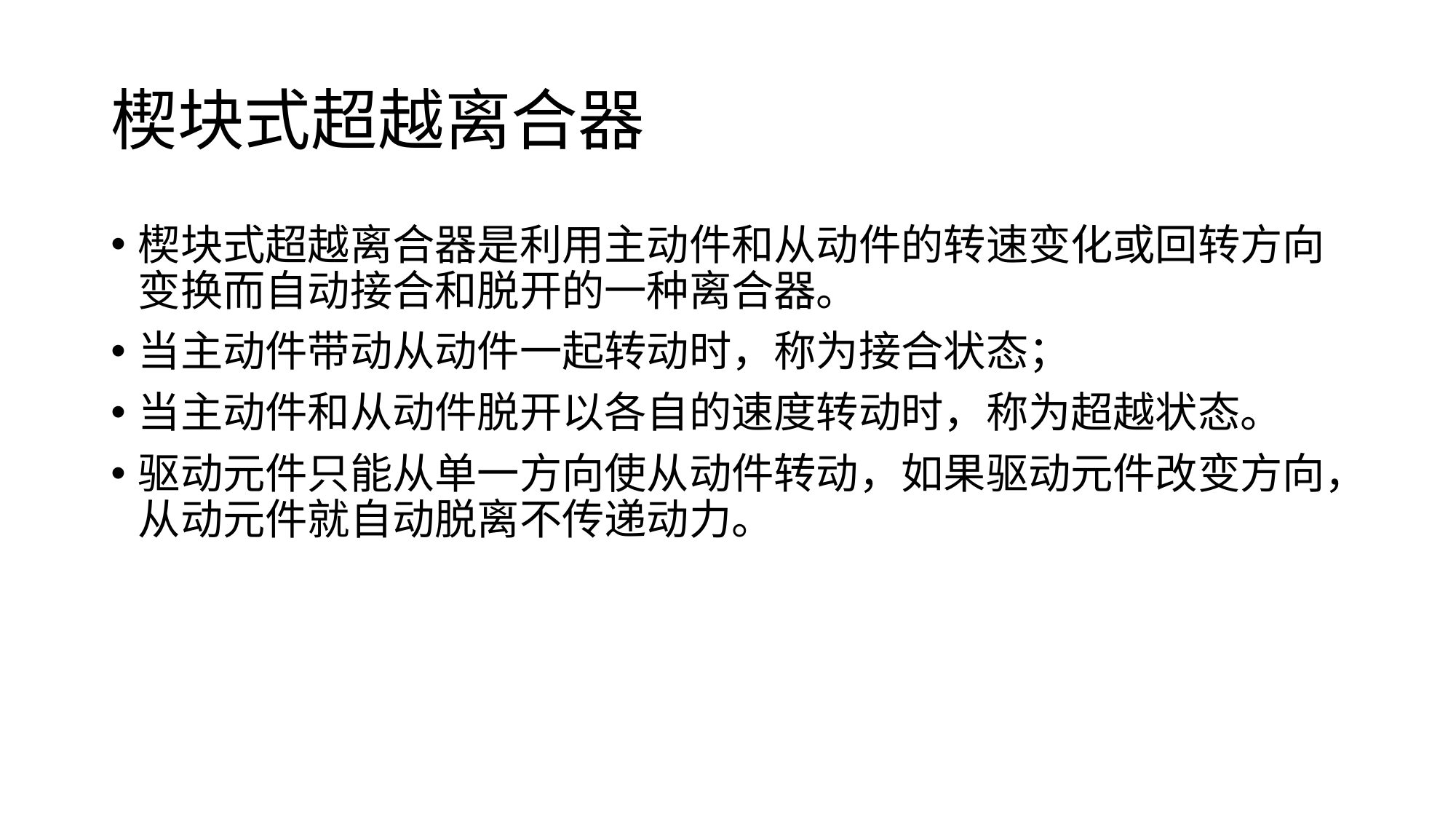

# 楔块式超越离合器
楔块式超越离合器是利用主动件和从动件的转速变化或回转方向变换而自动接合和脱开的一种离合器。
当主动件带动从动件一起转动时，称为接合状态；
当主动件和从动件脱开以各自的速度转动时，称为超越状态。
驱动元件只能从单一方向使从动件转动，如果驱动元件改变方向，从动元件就自动脱离不传递动力。